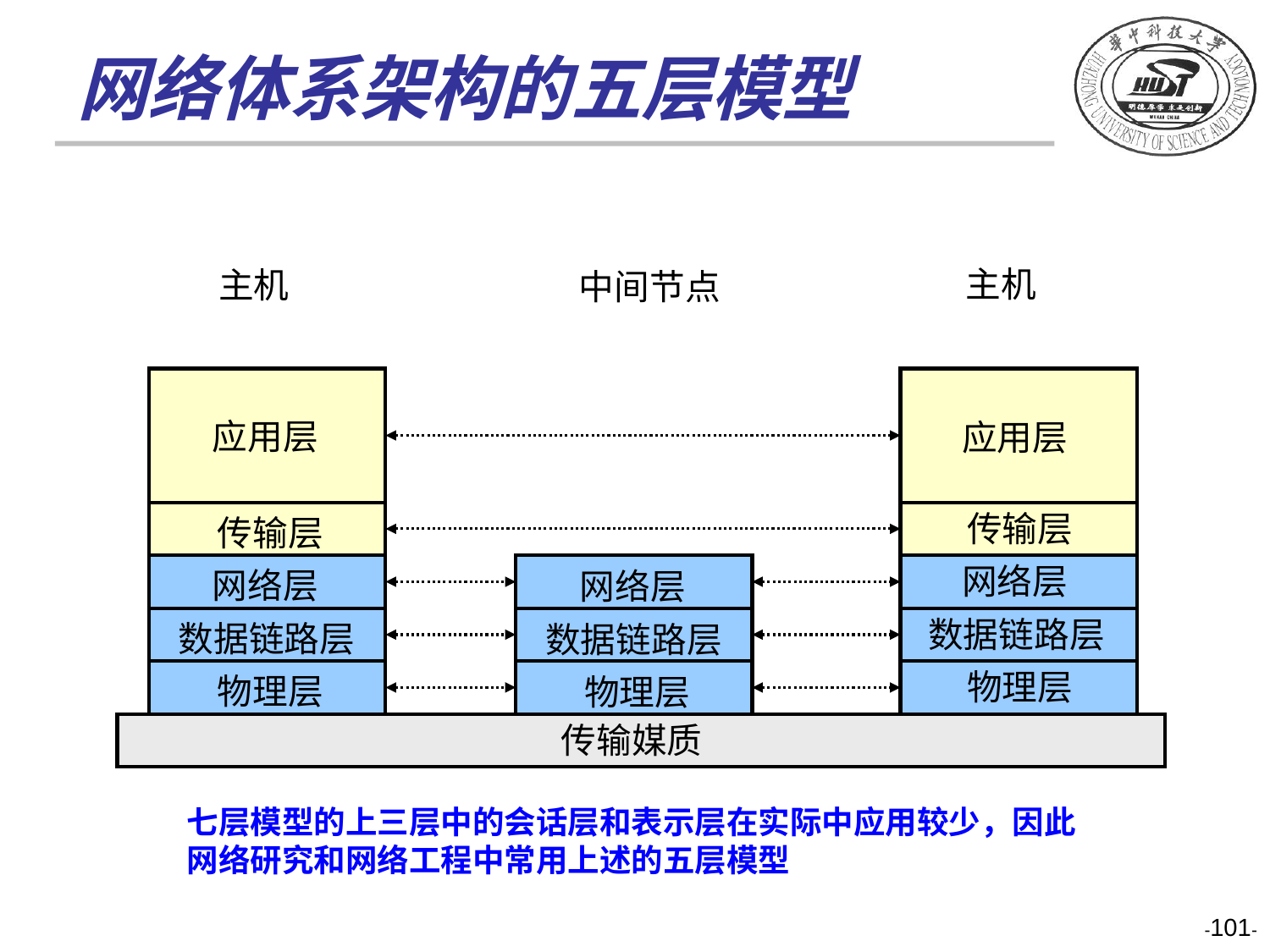

网络体系架构的五层模型
主机
主机
中间节点

应用层
应用层
传输层

传输层
网络层

网络层
网络层
数据链路层

数据链路层
数据链路层
物理层

物理层
物理层
传输媒质

七层模型的上三层中的会话层和表示层在实际中应用较少，因此
网络研究和网络工程中常用上述的五层模型
-101-